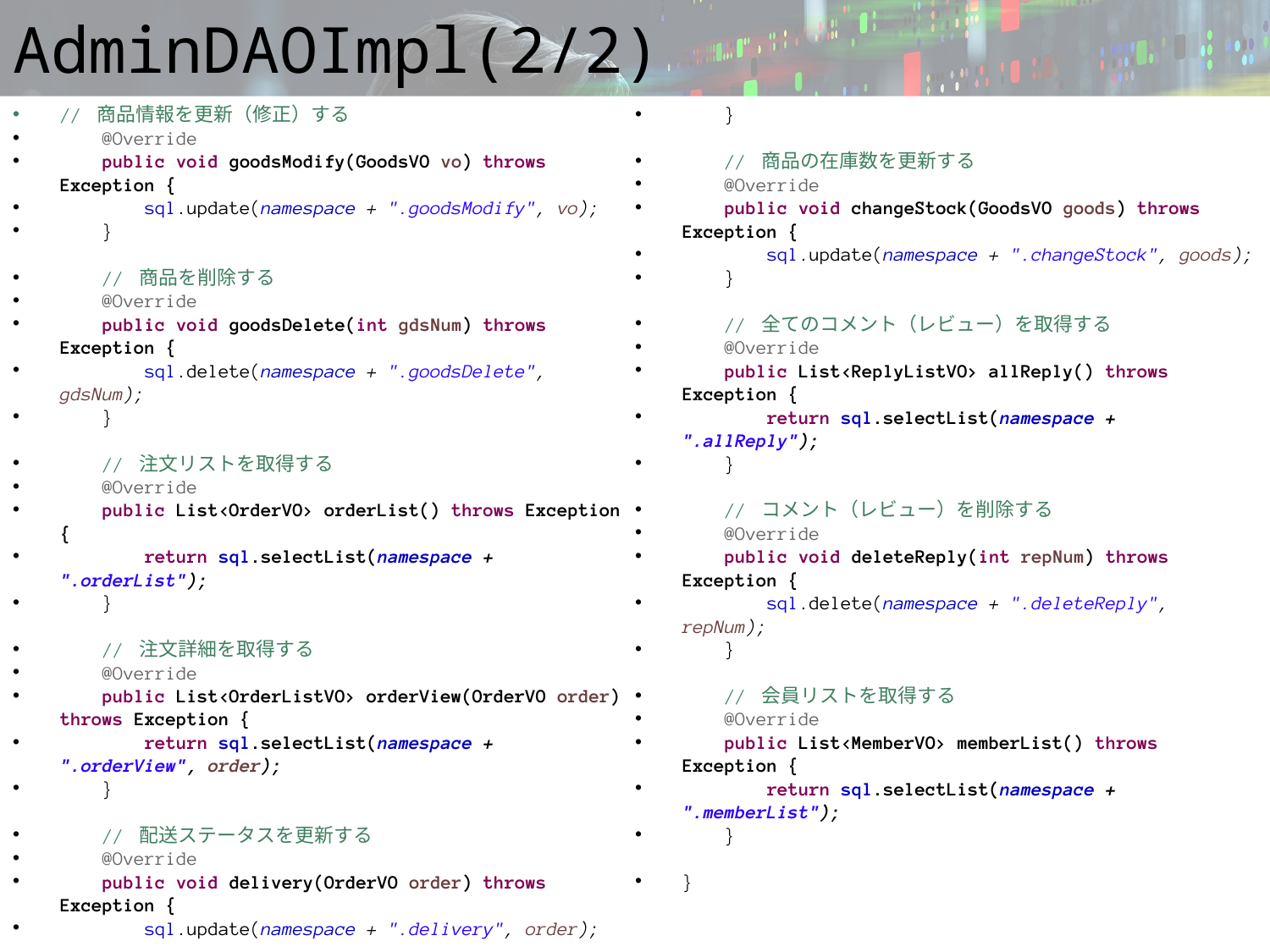

# AdminDAOImpl(2/2)
// 商品情報を更新（修正）する
    @Override
    public void goodsModify(GoodsVO vo) throws Exception {
        sql.update(namespace + ".goodsModify", vo);
    }

    // 商品を削除する
    @Override
    public void goodsDelete(int gdsNum) throws Exception {
        sql.delete(namespace + ".goodsDelete", gdsNum);
    }

    // 注文リストを取得する
    @Override
    public List<OrderVO> orderList() throws Exception {
        return sql.selectList(namespace + ".orderList");
    }

    // 注文詳細を取得する
    @Override
    public List<OrderListVO> orderView(OrderVO order) throws Exception {
        return sql.selectList(namespace + ".orderView", order);
    }

    // 配送ステータスを更新する
    @Override
    public void delivery(OrderVO order) throws Exception {
        sql.update(namespace + ".delivery", order);
    }

    // 商品の在庫数を更新する
    @Override
    public void changeStock(GoodsVO goods) throws Exception {
        sql.update(namespace + ".changeStock", goods);
    }

    // 全てのコメント（レビュー）を取得する
    @Override
    public List<ReplyListVO> allReply() throws Exception {
        return sql.selectList(namespace + ".allReply");
    }

    // コメント（レビュー）を削除する
    @Override
    public void deleteReply(int repNum) throws Exception {
        sql.delete(namespace + ".deleteReply", repNum);
    }

    // 会員リストを取得する
    @Override
    public List<MemberVO> memberList() throws Exception {
        return sql.selectList(namespace + ".memberList");
    }

}